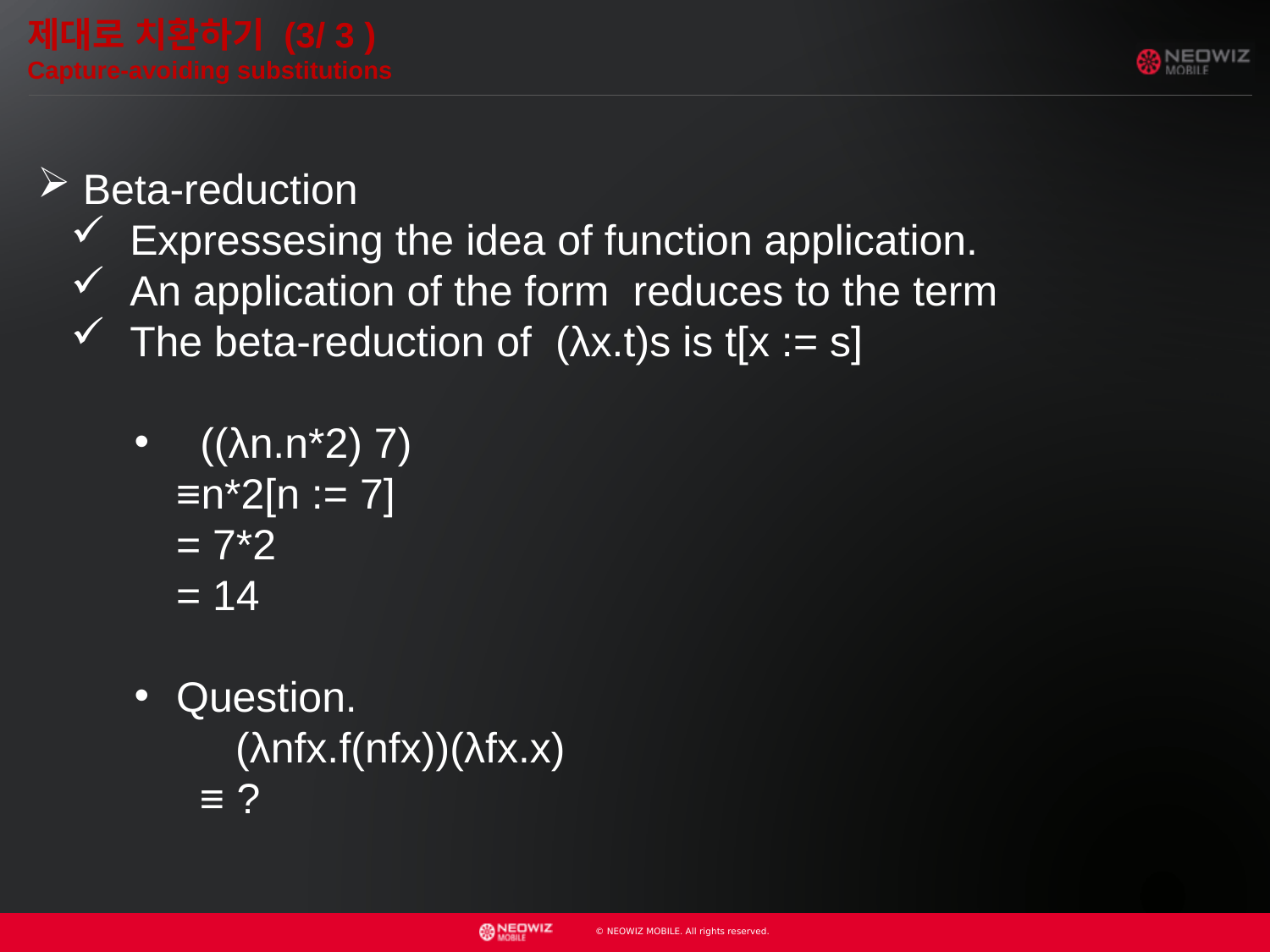

제대로 치환하기 (3/ 3 )
Capture-avoiding substitutions
 Beta-reduction
  Expressesing the idea of function application.
  An application of the form  reduces to the term
  The beta-reduction of  (λx.t)s is t[x := s]

   ((λn.n*2) 7)
 ≡n*2[n := 7]
 = 7*2
 = 14

 Question.
      (λnfx.f(nfx))(λfx.x)
   ≡ ?